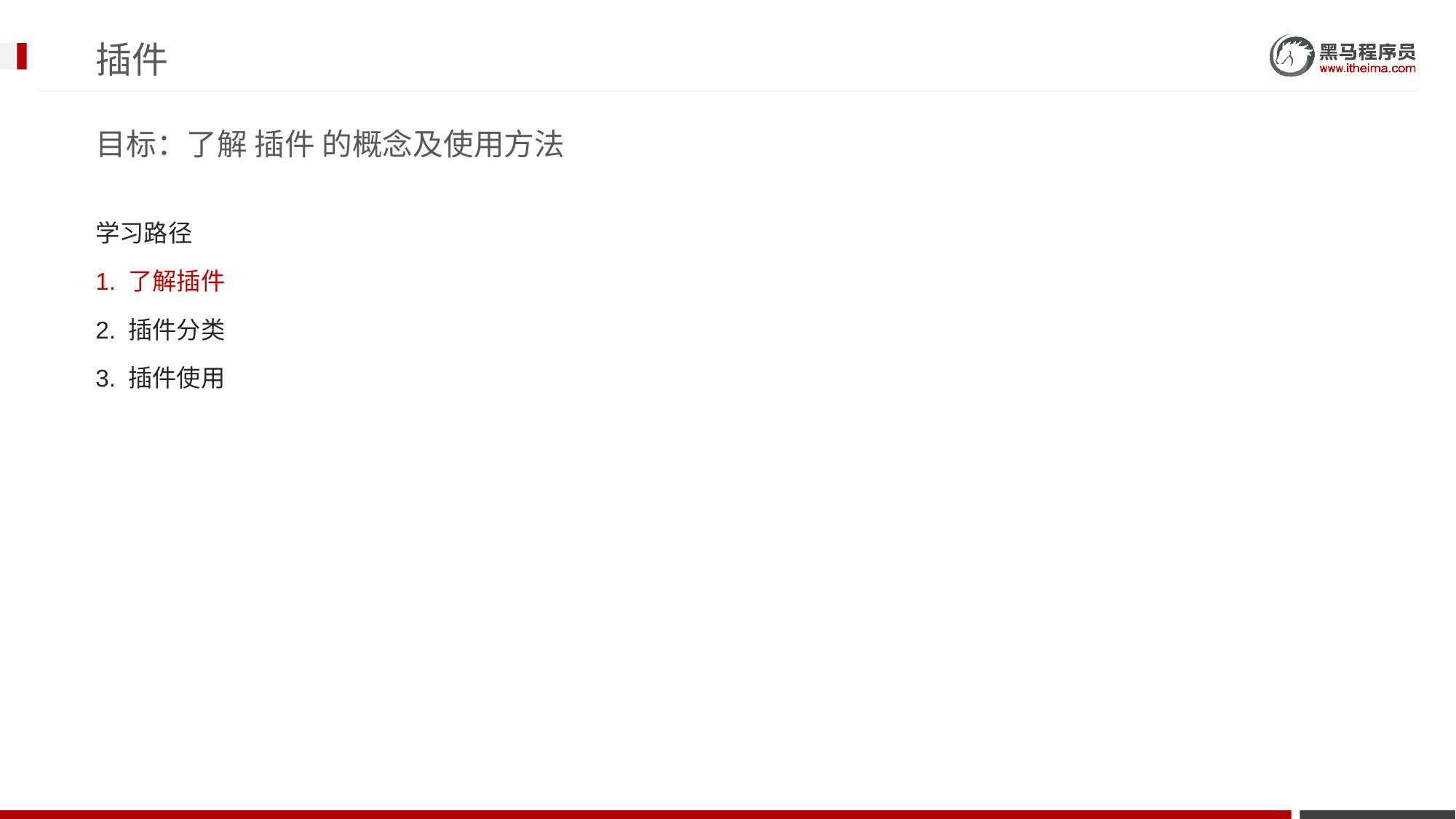

# 插件
目标：了解 插件 的概念及使用方法
学习路径
1. 了解插件
2. 插件分类
3. 插件使用